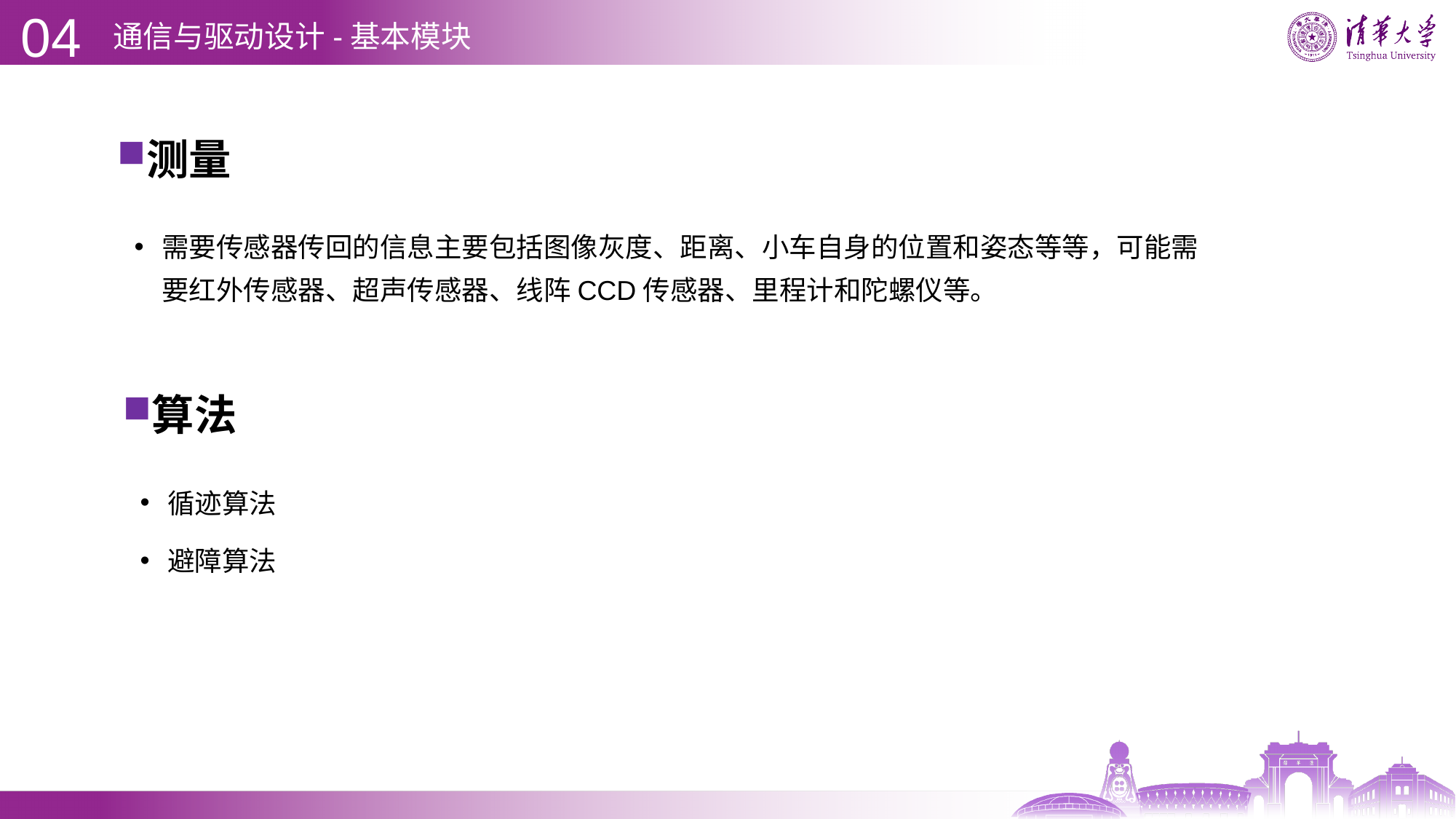

04
# 通信与驱动设计-基本模块
测量
需要传感器传回的信息主要包括图像灰度、距离、小车自身的位置和姿态等等，可能需要红外传感器、超声传感器、线阵CCD传感器、里程计和陀螺仪等。
算法
循迹算法
避障算法